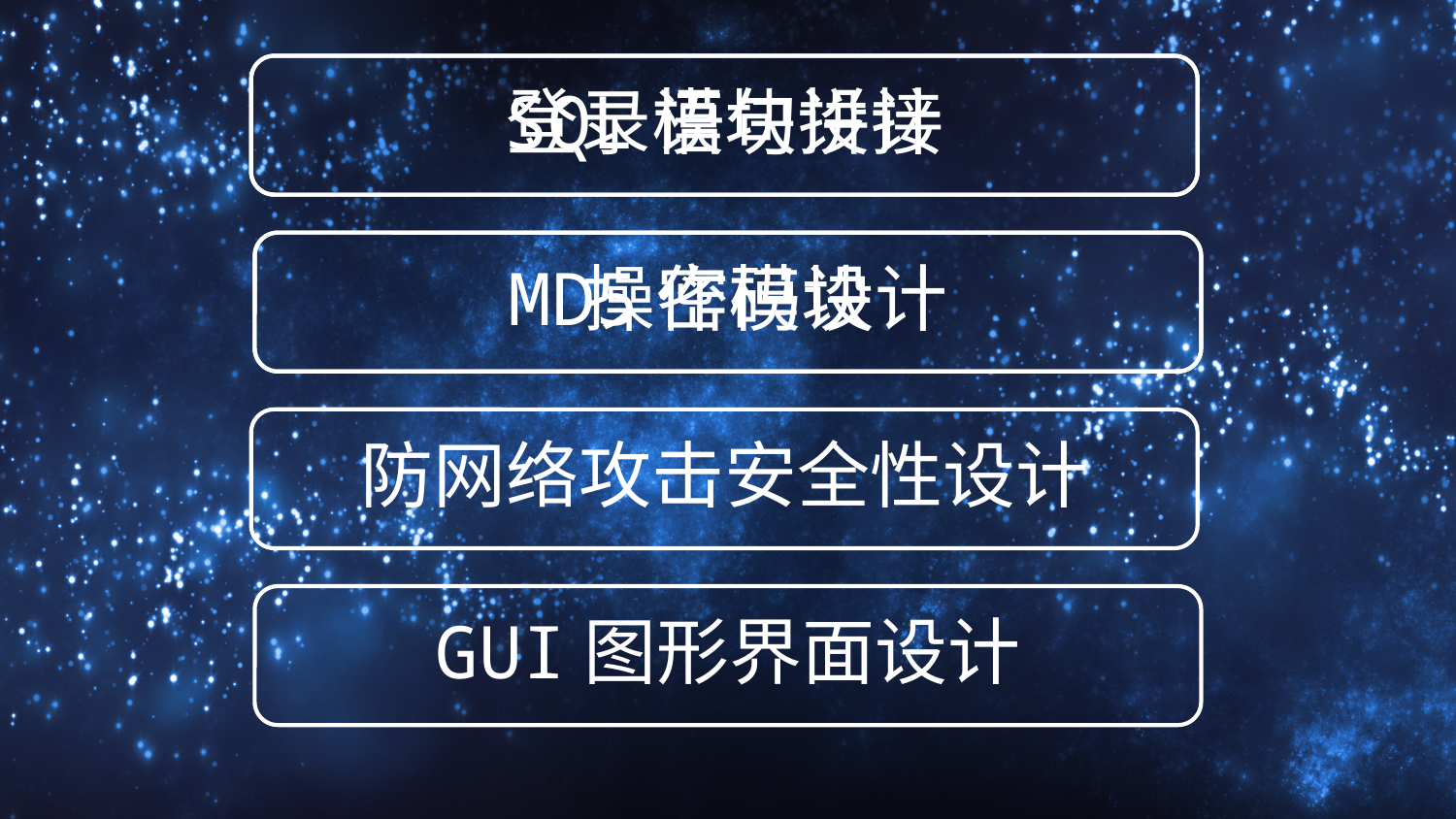

SQL语句拼接
登录模块设计

MD5密码设计
操作模块
防网络攻击安全性设计
GUI图形界面设计